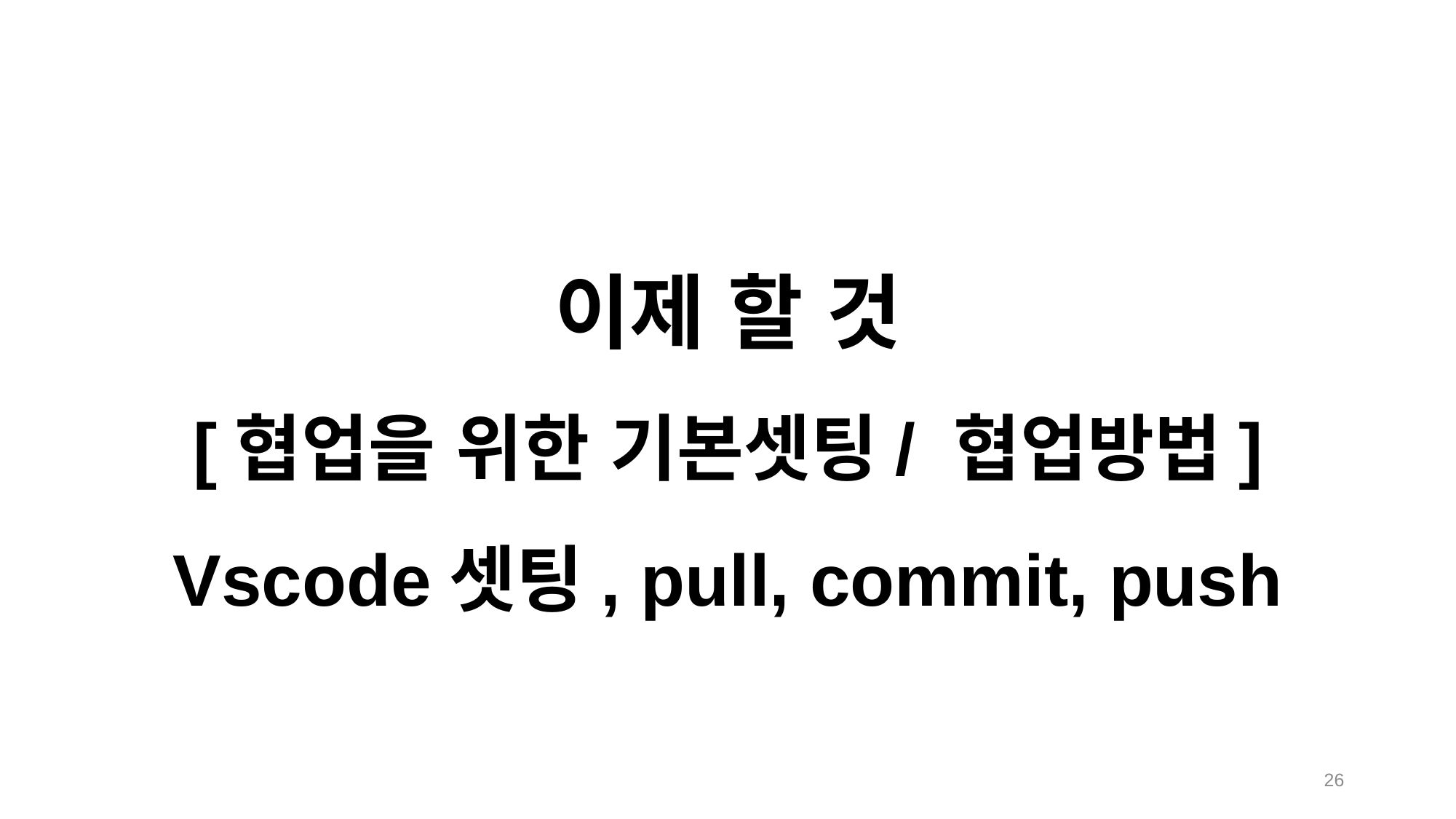

이제 할 것
[협업을 위한 기본셋팅/ 협업방법]
Vscode셋팅, pull, commit, push
26